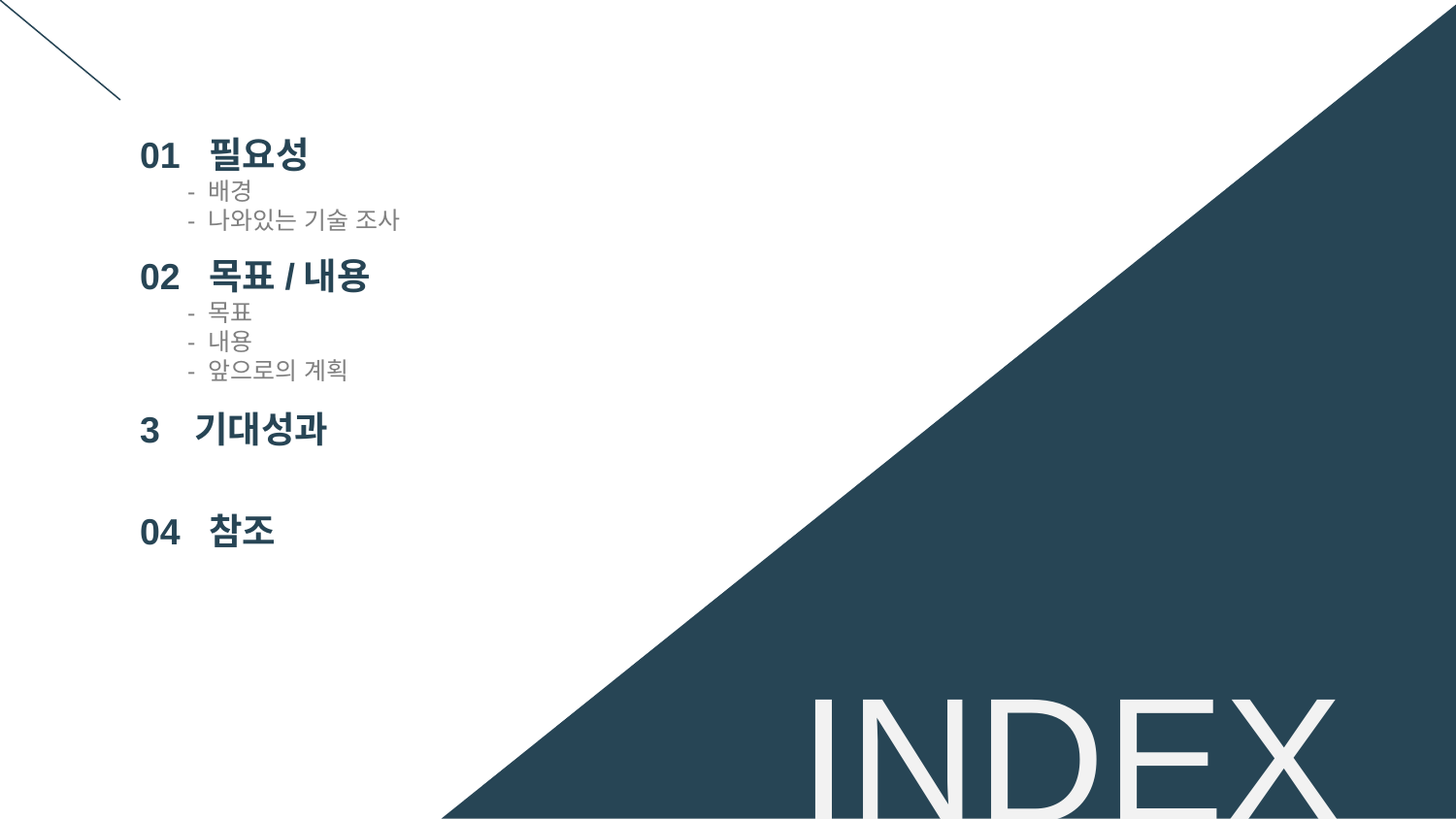

01  필요성
       - 배경
       - 나와있는 기술 조사

02  목표/내용
       - 목표
       - 내용
       - 앞으로의 계획

기대성과

04  참조
INDEX